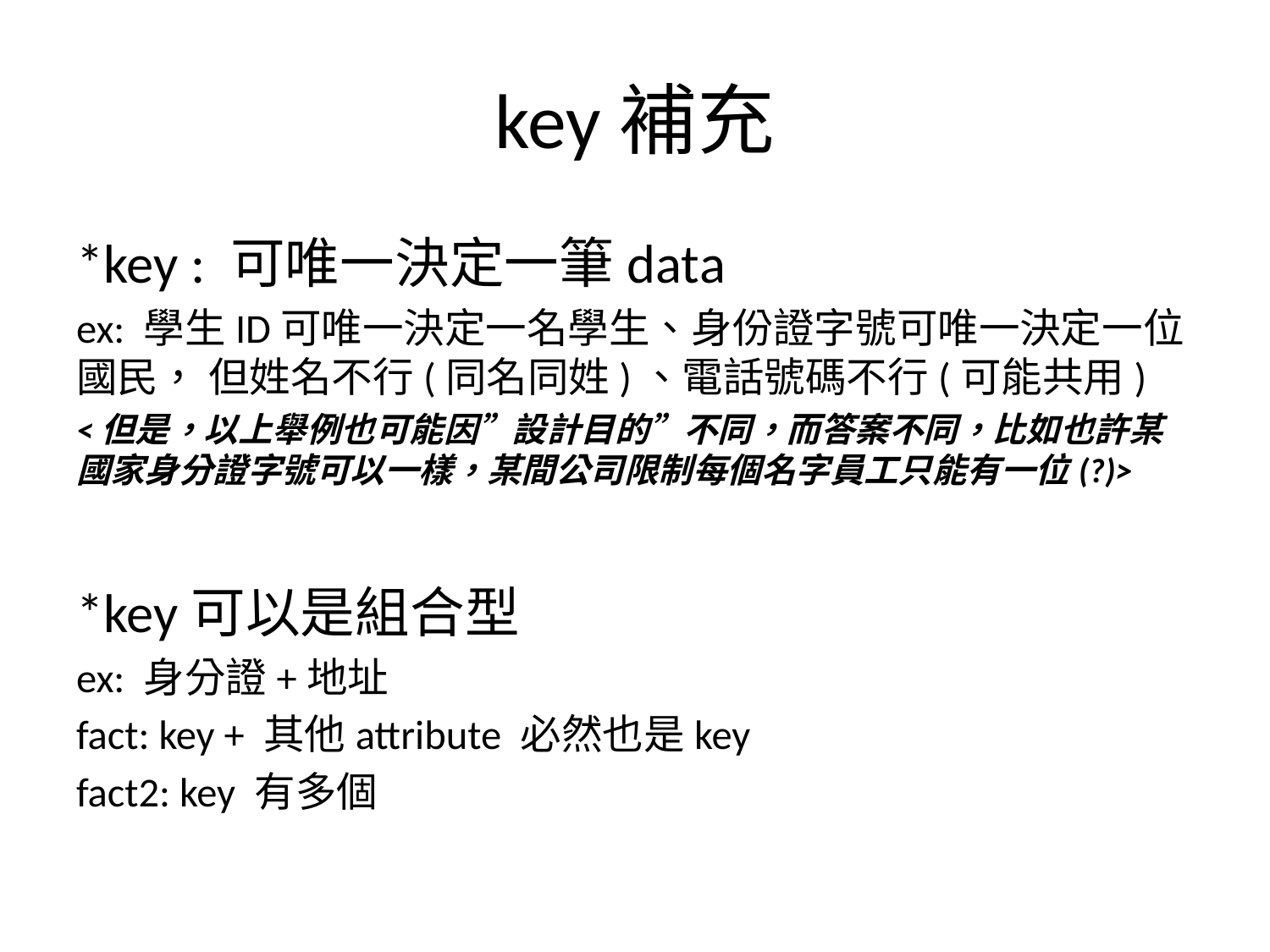

# key補充
*key : 可唯一決定一筆data
ex: 學生ID可唯一決定一名學生、身份證字號可唯一決定一位國民， 但姓名不行(同名同姓)、電話號碼不行(可能共用)
<但是，以上舉例也可能因”設計目的”不同，而答案不同，比如也許某國家身分證字號可以一樣，某間公司限制每個名字員工只能有一位(?)>

*key可以是組合型
ex: 身分證+地址
fact: key + 其他attribute 必然也是key
fact2: key 有多個